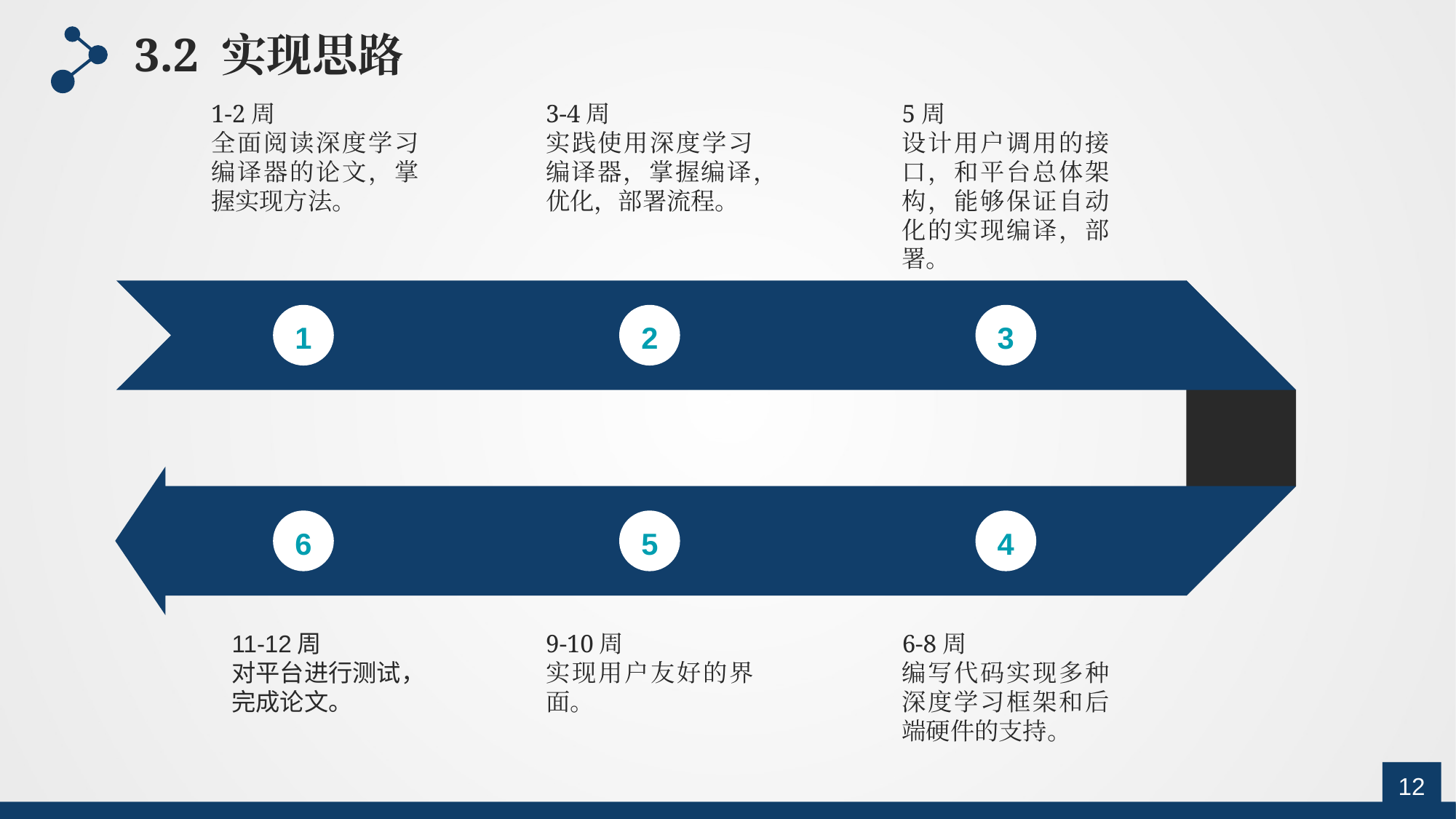

3.2 实现思路

5周
设计用户调用的接口，和平台总体架构，能够保证自动化的实现编译，部署。
1-2周
全面阅读深度学习编译器的论文，掌握实现方法。
3-4周
实践使用深度学习编译器，掌握编译，优化，部署流程。

1
2
3

6
5
4
9-10周
实现用户友好的界面。
6-8周
编写代码实现多种深度学习框架和后端硬件的支持。
11-12周
对平台进行测试，完成论文。